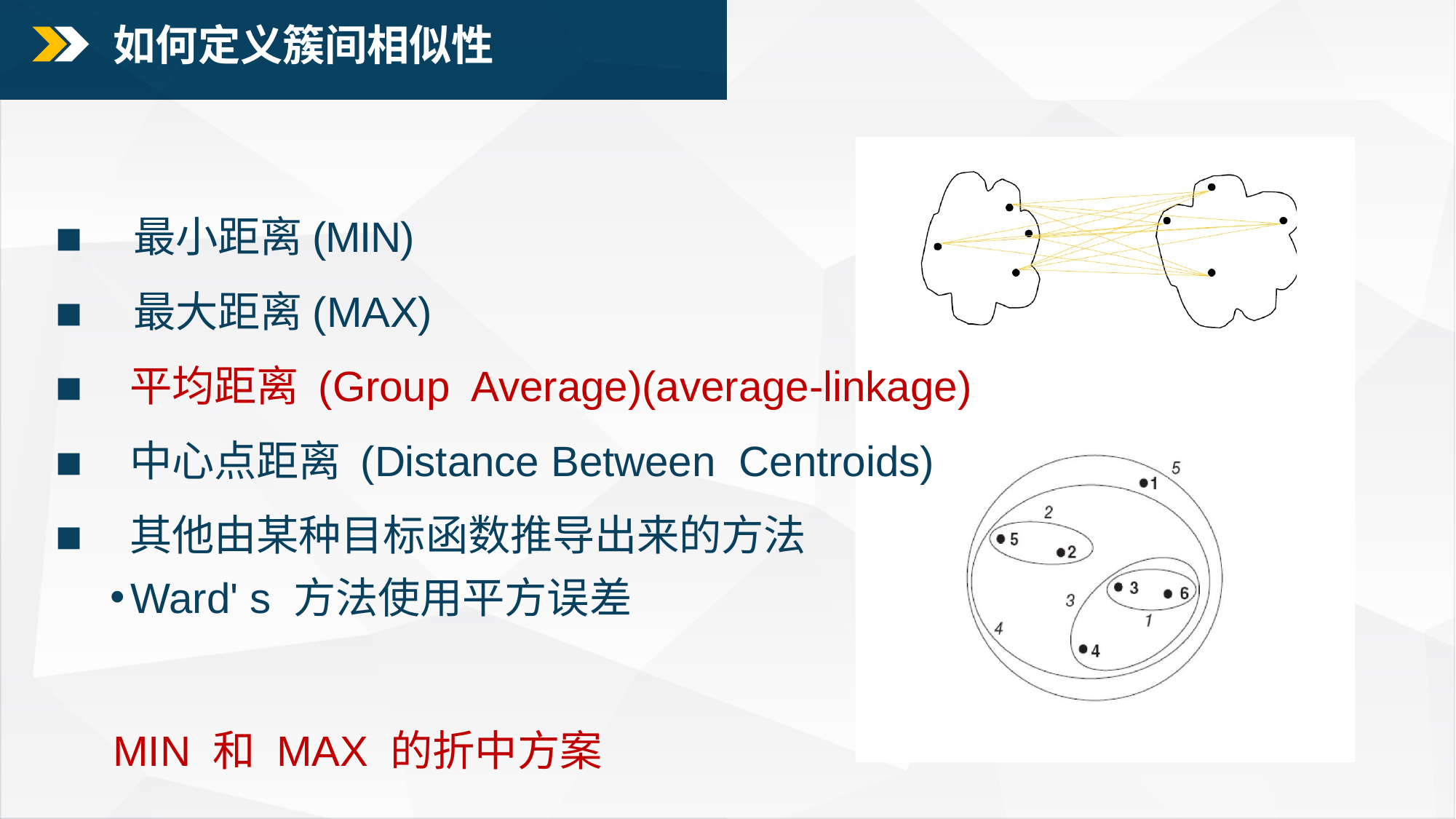

# 如何定义簇间相似性

◼最小距离(MIN)
◼最大距离(MAX)
◼    平均距离 (Group  Average)(average-linkage)
◼    中心点距离 (Distance Between  Centroids)
◼    其他由某种目标函数推导出来的方法
Ward' s 方法使用平方误差

MIN 和 MAX 的折中方案